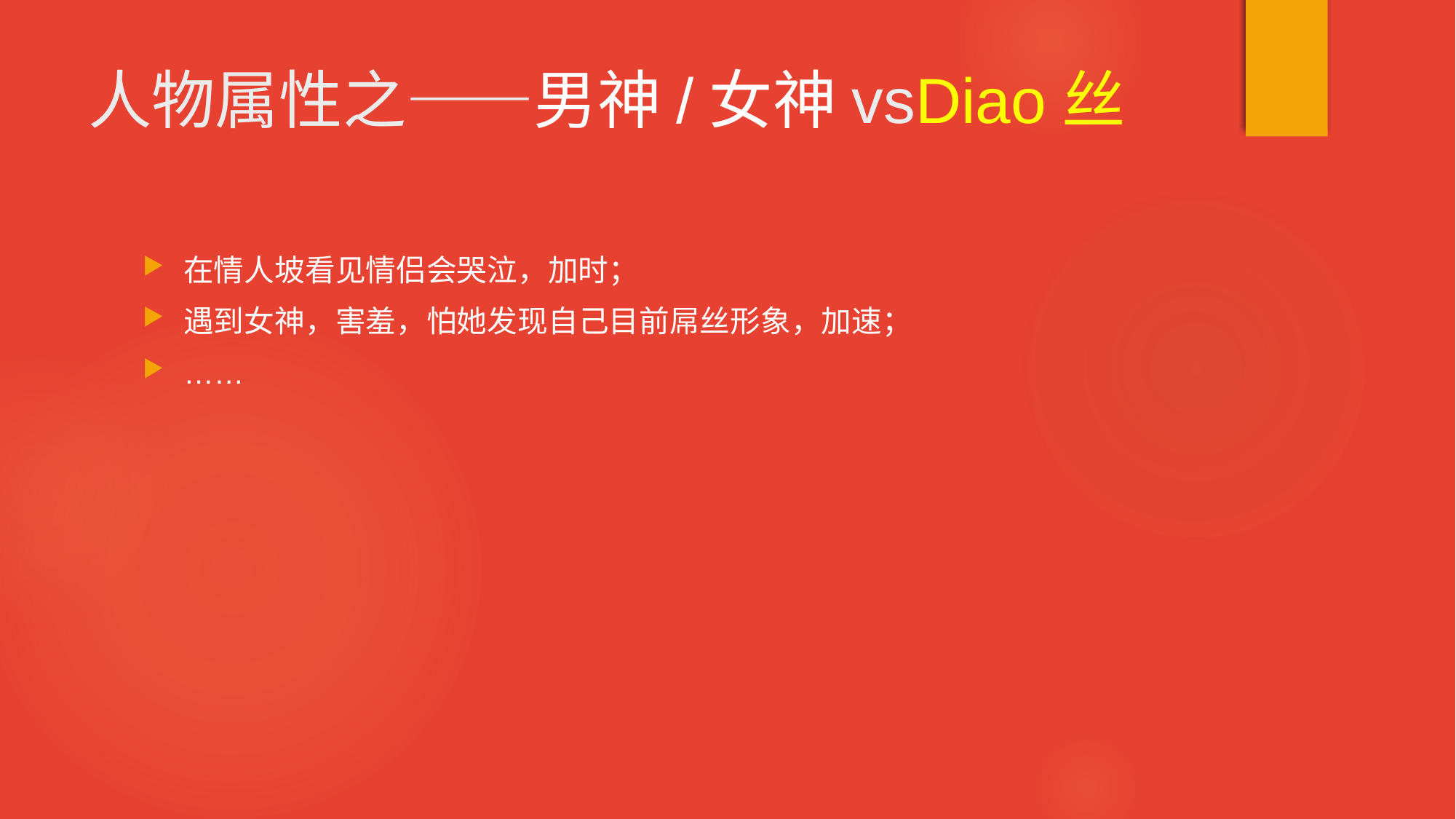

# 人物属性之——男神/女神vsDiao丝
在情人坡看见情侣会哭泣，加时；
遇到女神，害羞，怕她发现自己目前屌丝形象，加速；
……